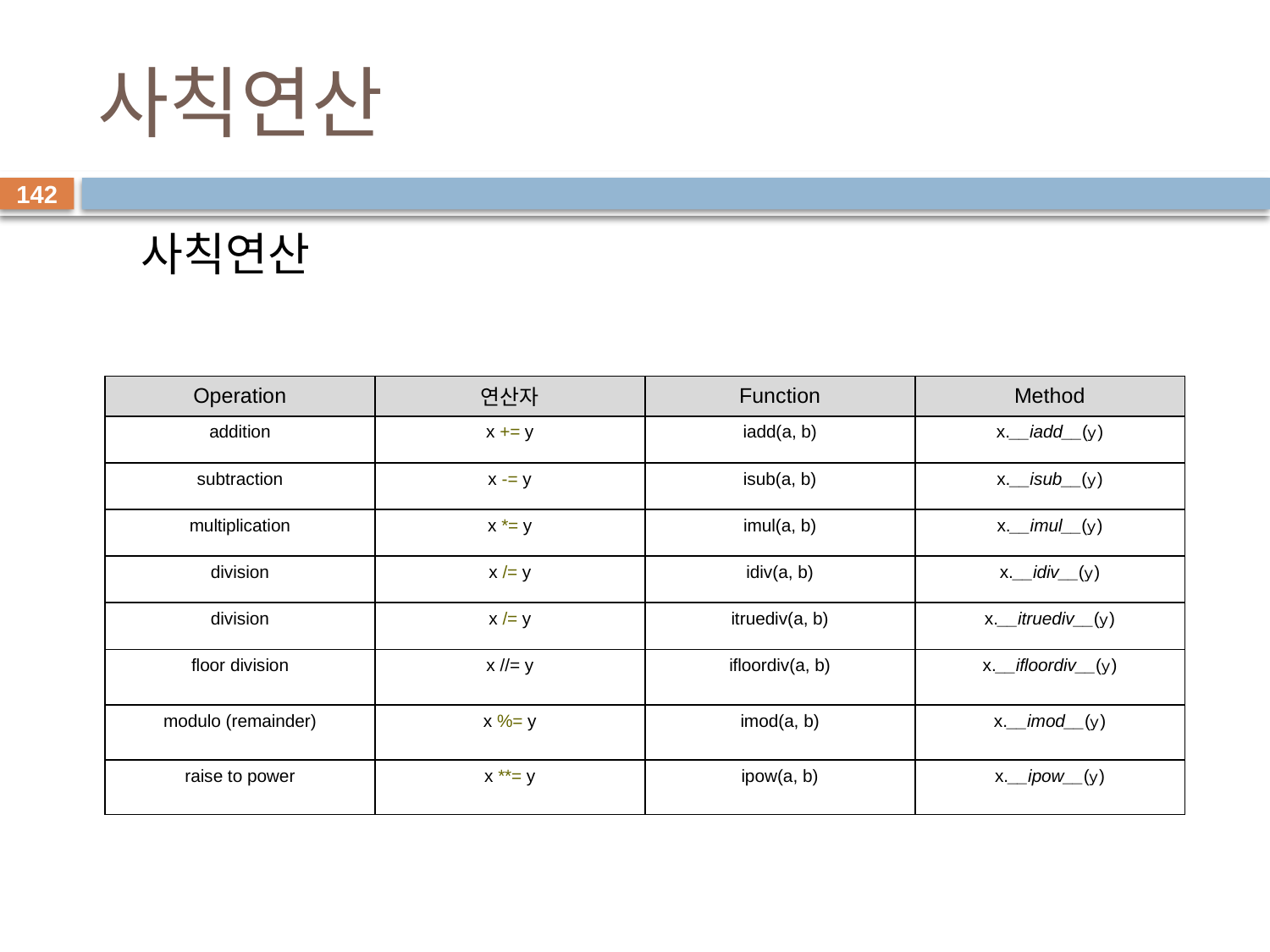

# 사칙연산
142
사칙연산
| Operation | 연산자 | Function | Method |
| --- | --- | --- | --- |
| addition | x += y | iadd(a, b) | x.\_\_iadd\_\_(y) |
| subtraction | x -= y | isub(a, b) | x.\_\_isub\_\_(y) |
| multiplication | x \*= y | imul(a, b) | x.\_\_imul\_\_(y) |
| division | x /= y | idiv(a, b) | x.\_\_idiv\_\_(y) |
| division | x /= y | itruediv(a, b) | x.\_\_itruediv\_\_(y) |
| floor division | x //= y | ifloordiv(a, b) | x.\_\_ifloordiv\_\_(y) |
| modulo (remainder) | x %= y | imod(a, b) | x.\_\_imod\_\_(y) |
| raise to power | x \*\*= y | ipow(a, b) | x.\_\_ipow\_\_(y) |